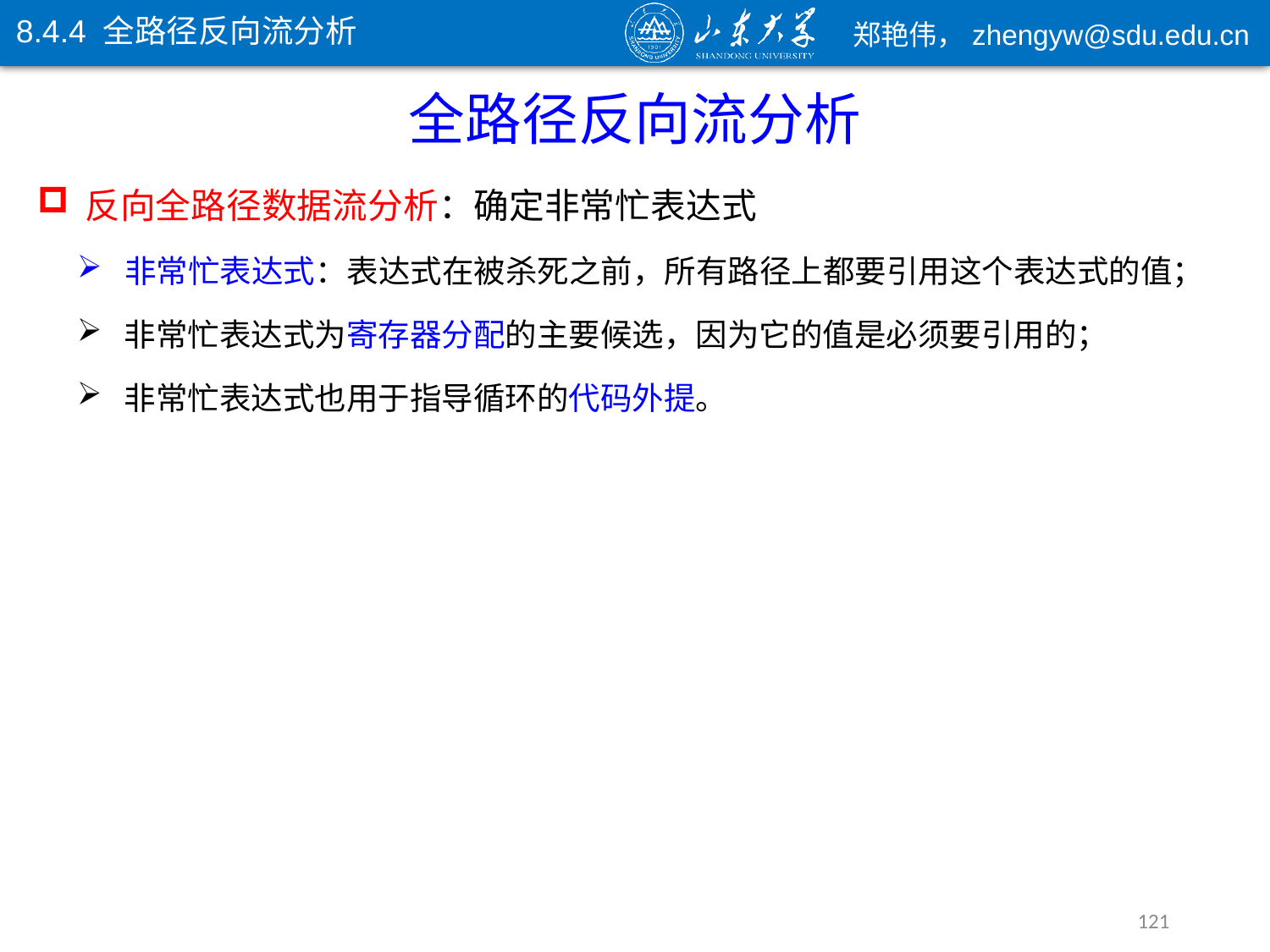

8.4.4 全路径反向流分析
全路径反向流分析
反向全路径数据流分析：确定非常忙表达式
非常忙表达式：表达式在被杀死之前，所有路径上都要引用这个表达式的值；
非常忙表达式为寄存器分配的主要候选，因为它的值是必须要引用的；
非常忙表达式也用于指导循环的代码外提。
121